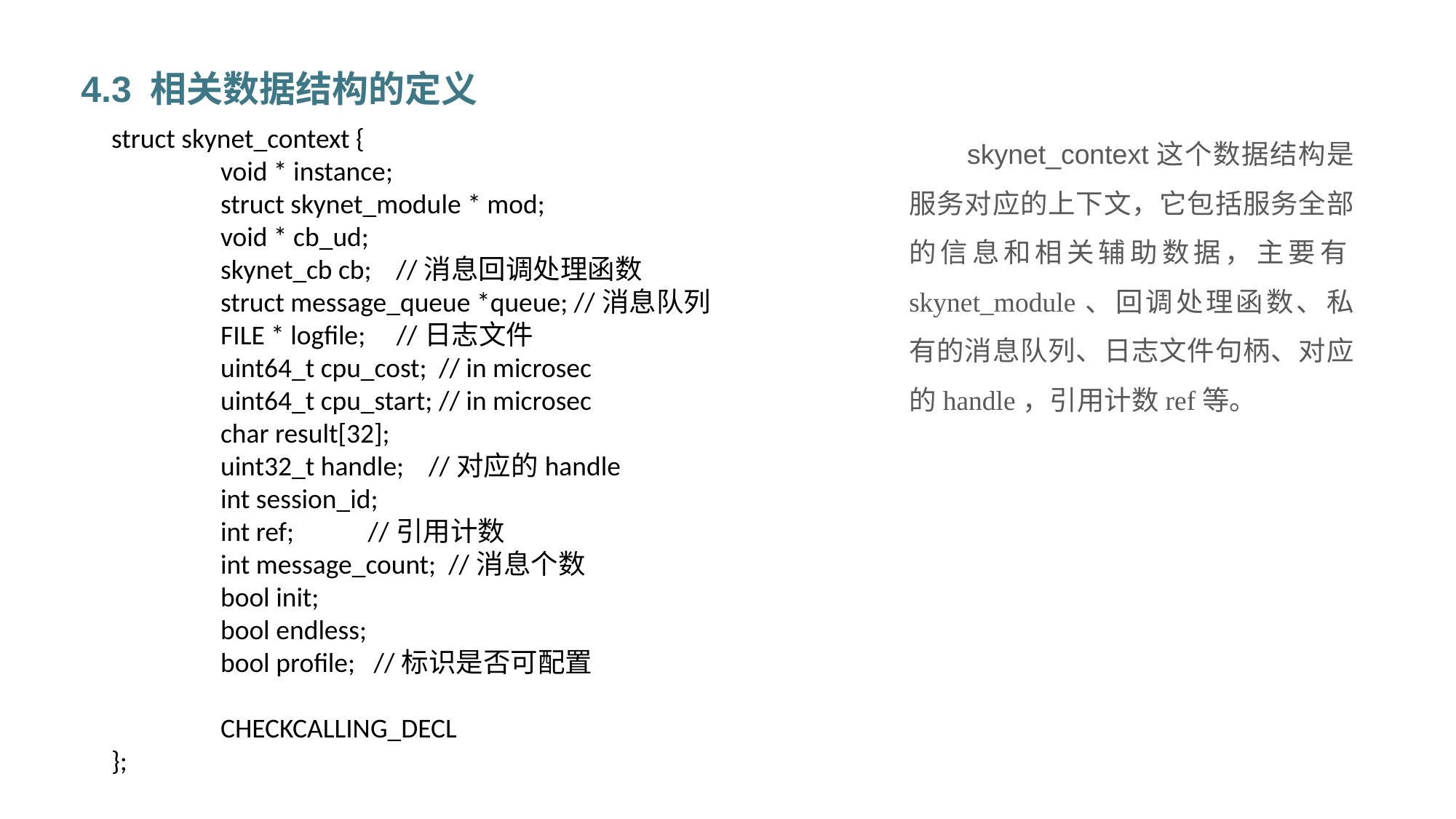

4.3 相关数据结构的定义
struct skynet_context {
	void * instance;
	struct skynet_module * mod;
	void * cb_ud;
	skynet_cb cb;    //消息回调处理函数
	struct message_queue *queue; //消息队列
	FILE * logfile;     //日志文件
	uint64_t cpu_cost;	// in microsec
	uint64_t cpu_start;	// in microsec
	char result[32];
	uint32_t handle;    //对应的handle
	int session_id;
	int ref;            //引用计数
	int message_count;  //消息个数
	bool init;
	bool endless;
	bool profile;   //标识是否可配置

	CHECKCALLING_DECL
};
   skynet_context这个数据结构是服务对应的上下文，它包括服务全部的信息和相关辅助数据，主要有skynet_module、回调处理函数、私有的消息队列、日志文件句柄、对应的handle，引用计数ref等。